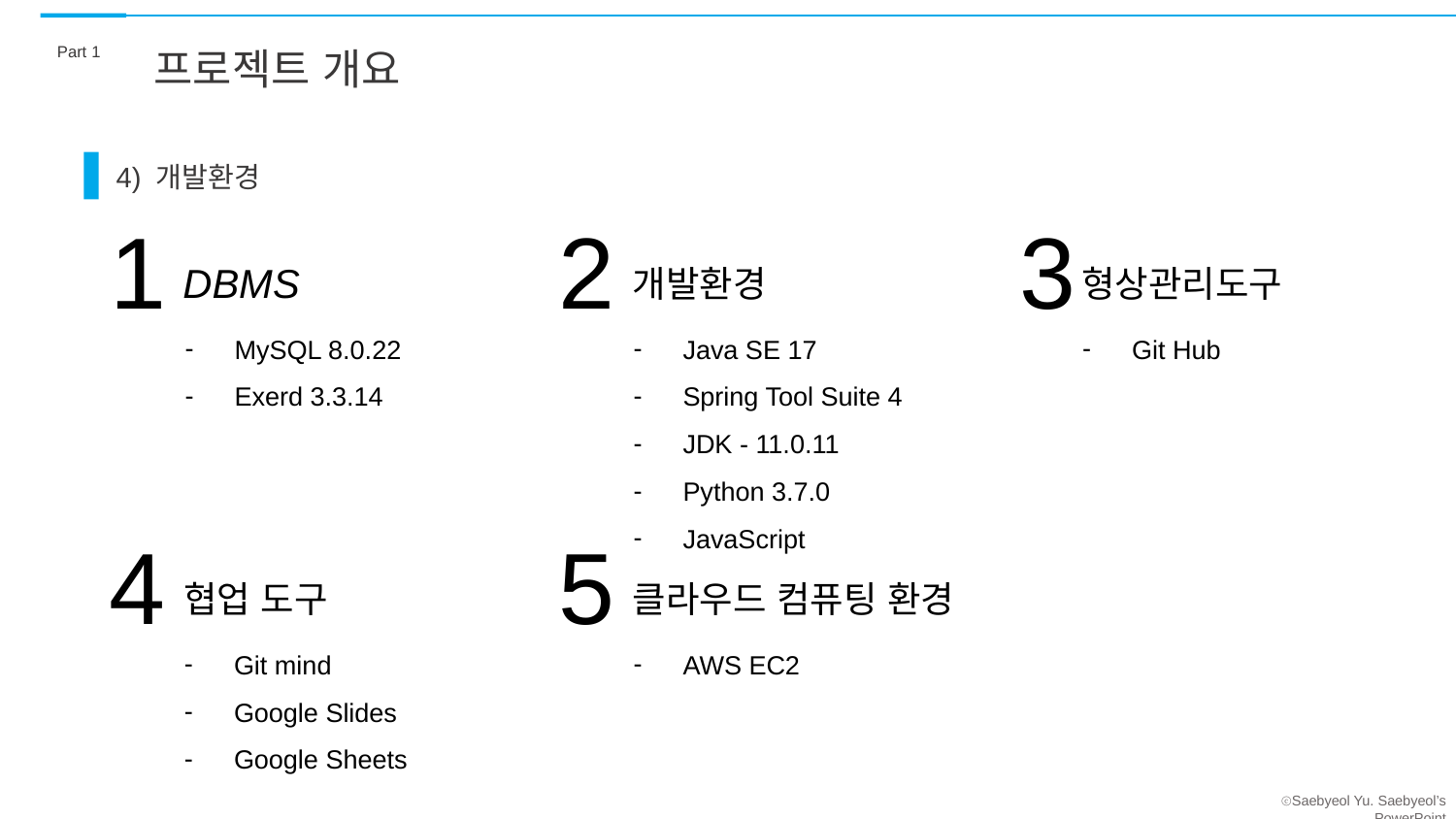

Part 1
프로젝트 개요

4) 개발환경
1
2
3
DBMS
개발환경
형상관리도구
MySQL 8.0.22
Exerd 3.3.14
Java SE 17
Spring Tool Suite 4
JDK - 11.0.11
Python 3.7.0
JavaScript
Git Hub
4
5
협업 도구
클라우드 컴퓨팅 환경
Git mind
Google Slides
Google Sheets
AWS EC2